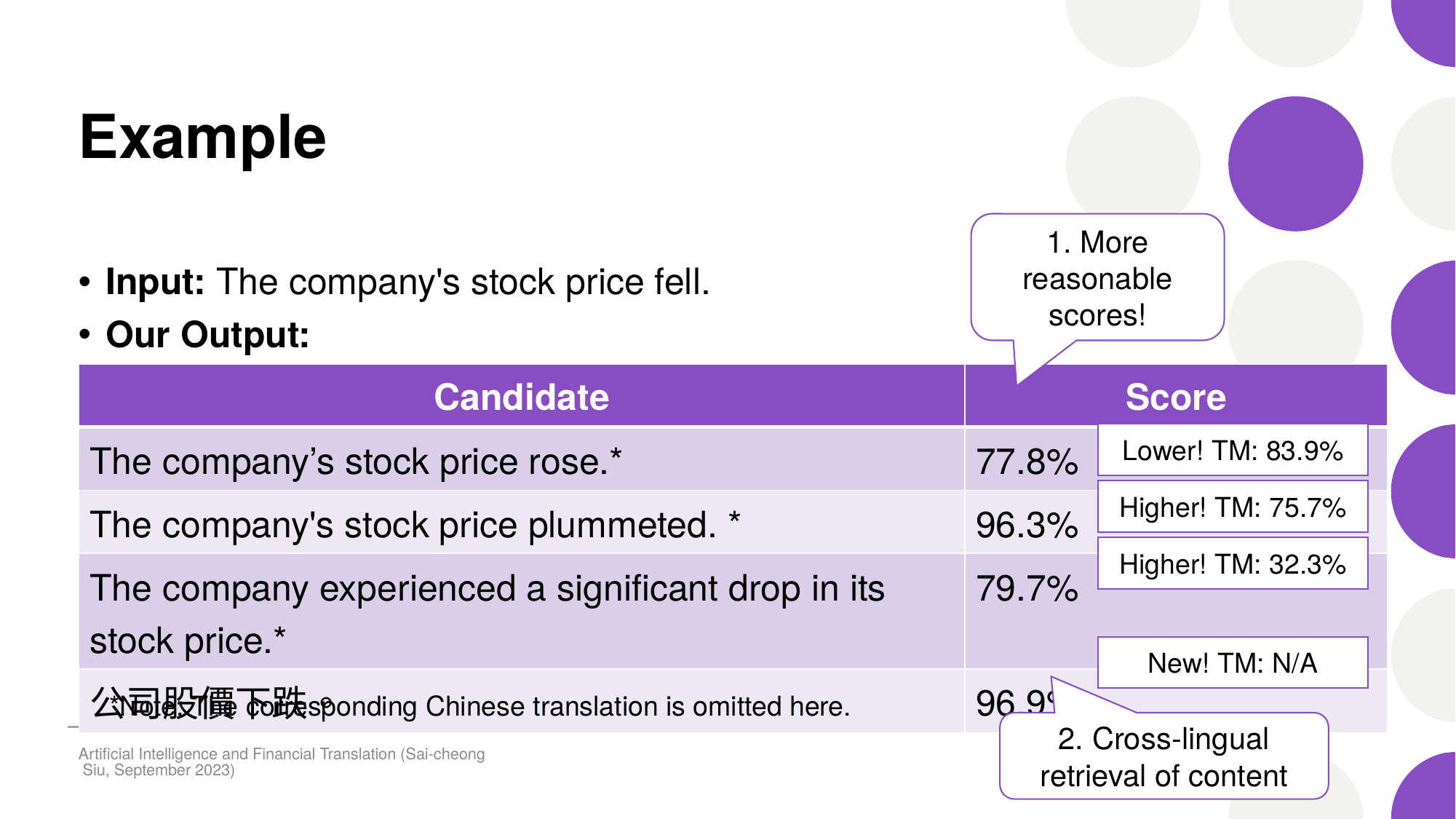

# Example
1. More reasonable scores!
Input: The company's stock price fell.
Our Output:
| Candidate | Score |
| --- | --- |
| The company’s stock price rose.\* | 77.8% |
| The company's stock price plummeted. \* | 96.3% |
| The company experienced a significant drop in its stock price.\* | 79.7% |
| 公司股價下跌。 | 96.9% |
Lower! TM: 83.9%
Higher! TM: 75.7%
Higher! TM: 32.3%
New! TM: N/A
*Note: The corresponding Chinese translation is omitted here.
2. Cross-lingual retrieval of content
Artificial Intelligence and Financial Translation (Sai-cheong Siu, September 2023)